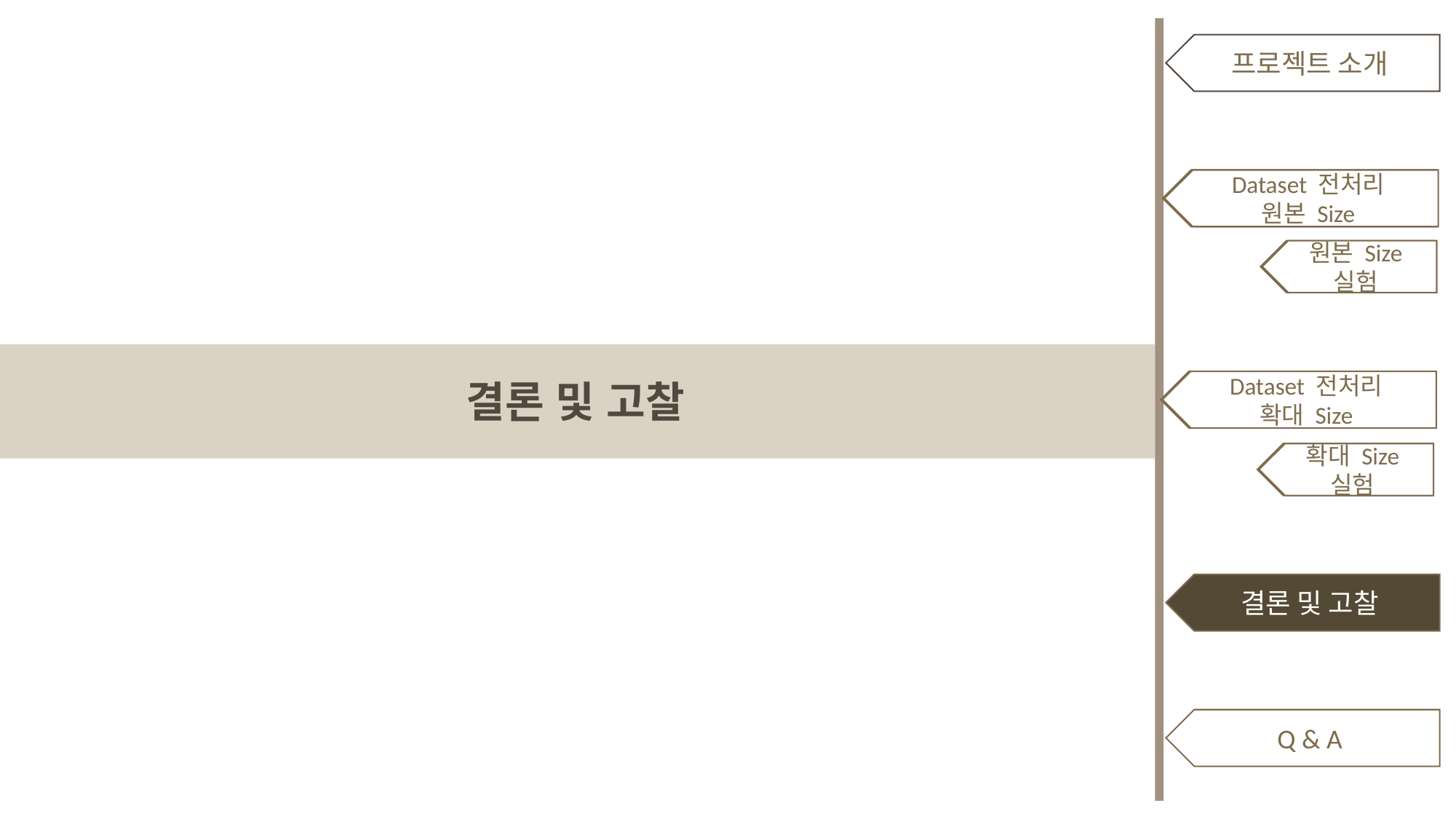

프로젝트 소개
Dataset 전처리
원본 Size
Dataset 전처리
원본 Size
원본 Size
추가 실험
원본 Size
실험
Dataset 전처리
확대 Size
Dataset 전처리
확대 Size
확대 Size
추가 실험
확대 Size
실험
결론 및 고찰
Q & A
결론 및 고찰